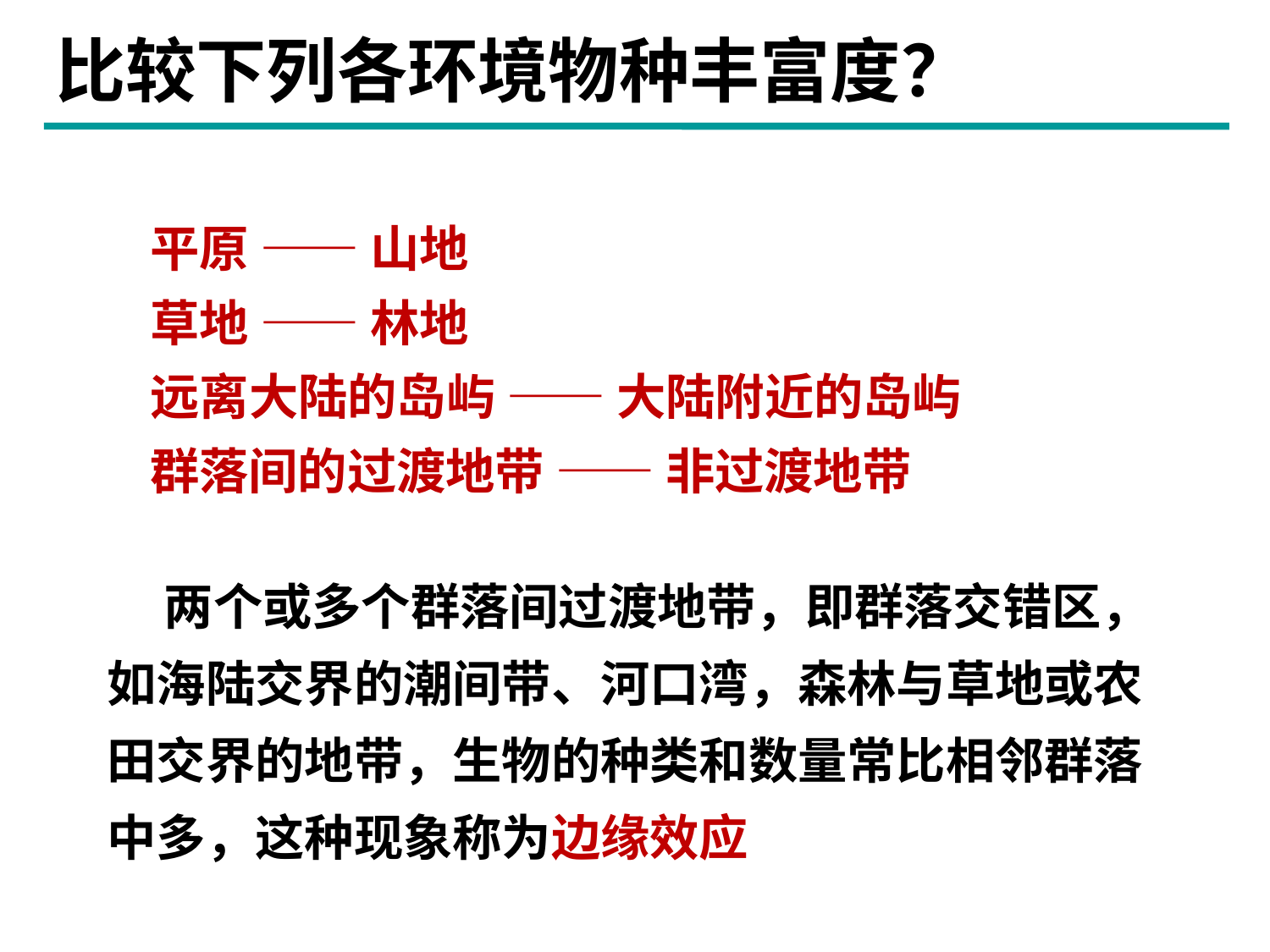

# 比较下列各环境物种丰富度？
     平原 —— 山地
     草地 —— 林地
     远离大陆的岛屿 —— 大陆附近的岛屿
      群落间的过渡地带 —— 非过渡地带
    两个或多个群落间过渡地带，即群落交错区，如海陆交界的潮间带、河口湾，森林与草地或农田交界的地带，生物的种类和数量常比相邻群落中多，这种现象称为边缘效应